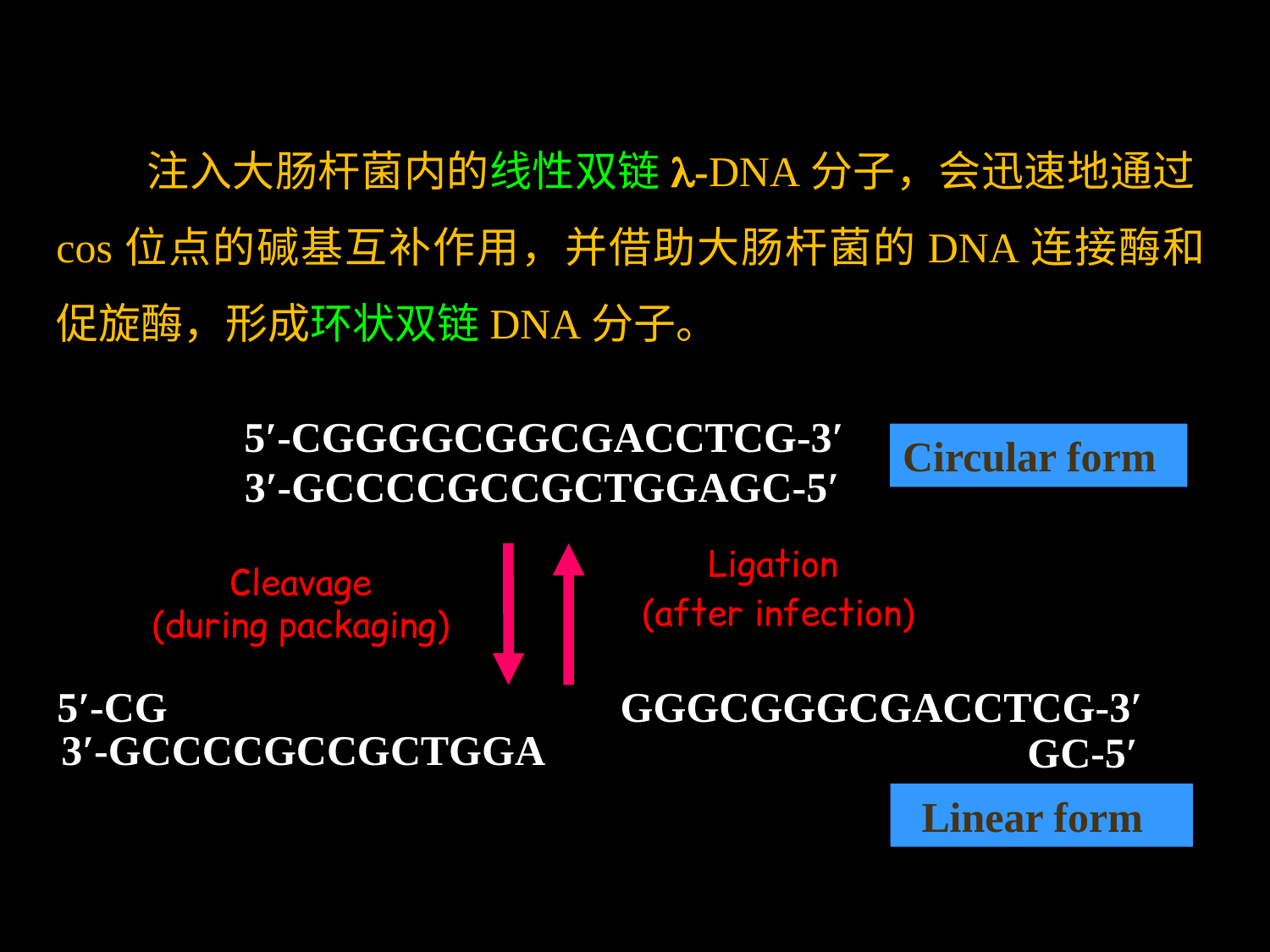

注入大肠杆菌内的线性双链λ-DNA分子，会迅速地通过cos位点的碱基互补作用，并借助大肠杆菌的DNA连接酶和促旋酶，形成环状双链DNA分子。
5′-CGGGGCGGCGACCTCG-3′
3′-GCCCCGCCGCTGGAGC-5′
Circular form
Ligation
 (after infection)

Cleavage
 (during packaging)
5′-CG
3′-GCCCCGCCGCTGGA
GGGCGGGCGACCTCG-3′
GC-5′
Linear form